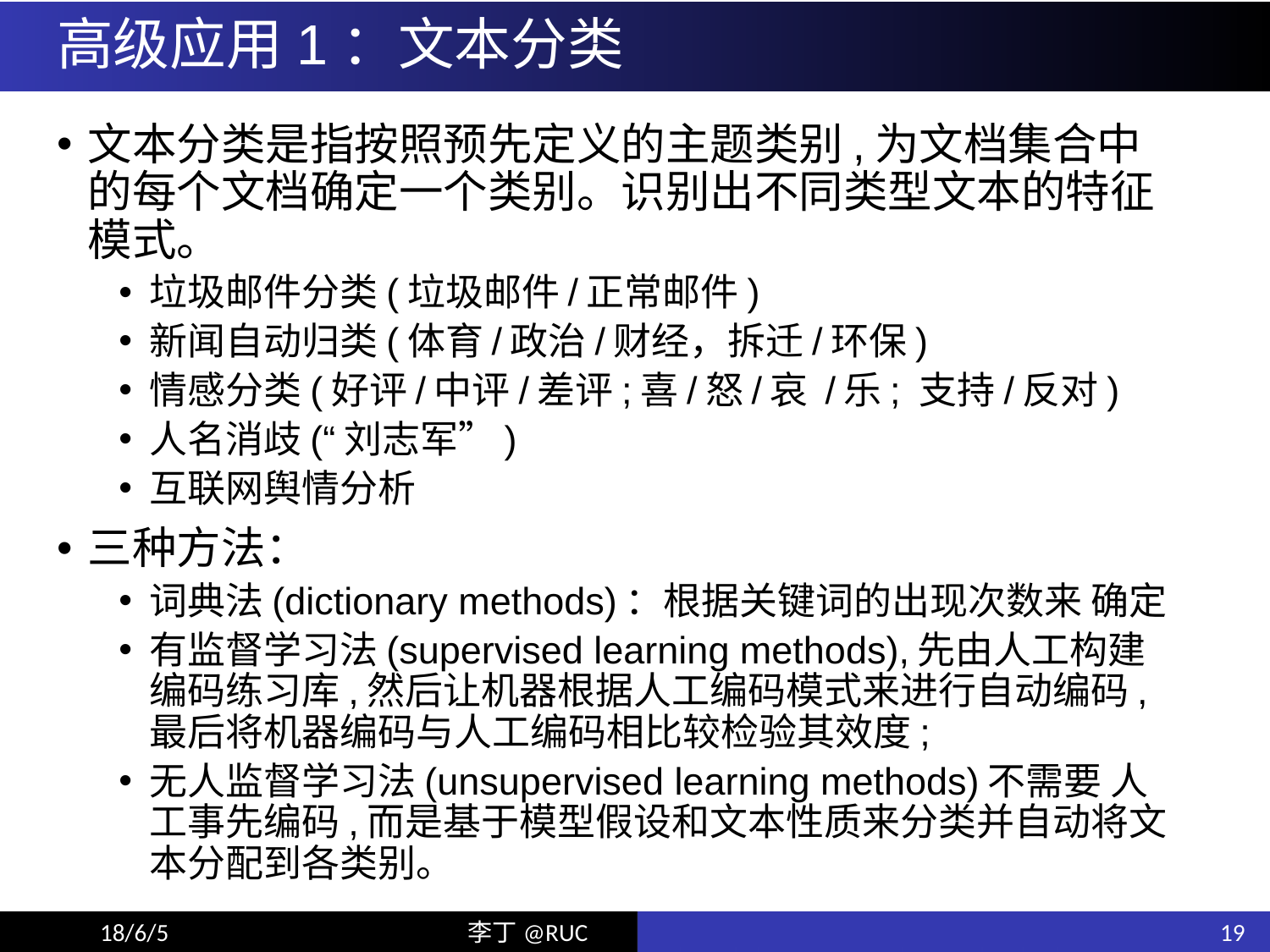

# 高级应用1：文本分类
文本分类是指按照预先定义的主题类别,为文档集合中的每个文档确定一个类别。识别出不同类型文本的特征模式。
垃圾邮件分类(垃圾邮件/正常邮件)
新闻自动归类(体育/政治/财经，拆迁/环保)
情感分类(好评/中评/差评;喜/怒/哀 /乐; 支持/反对)
人名消歧(“刘志军”)
互联网舆情分析
三种方法：
词典法(dictionary methods)：根据关键词的出现次数来 确定
有监督学习法(supervised learning methods),先由人工构建编码练习库,然后让机器根据人工编码模式来进行自动编码,最后将机器编码与人工编码相比较检验其效度;
无人监督学习法(unsupervised learning methods)不需要 人工事先编码,而是基于模型假设和文本性质来分类并自动将文本分配到各类别。
19
18/6/5
李丁@RUC